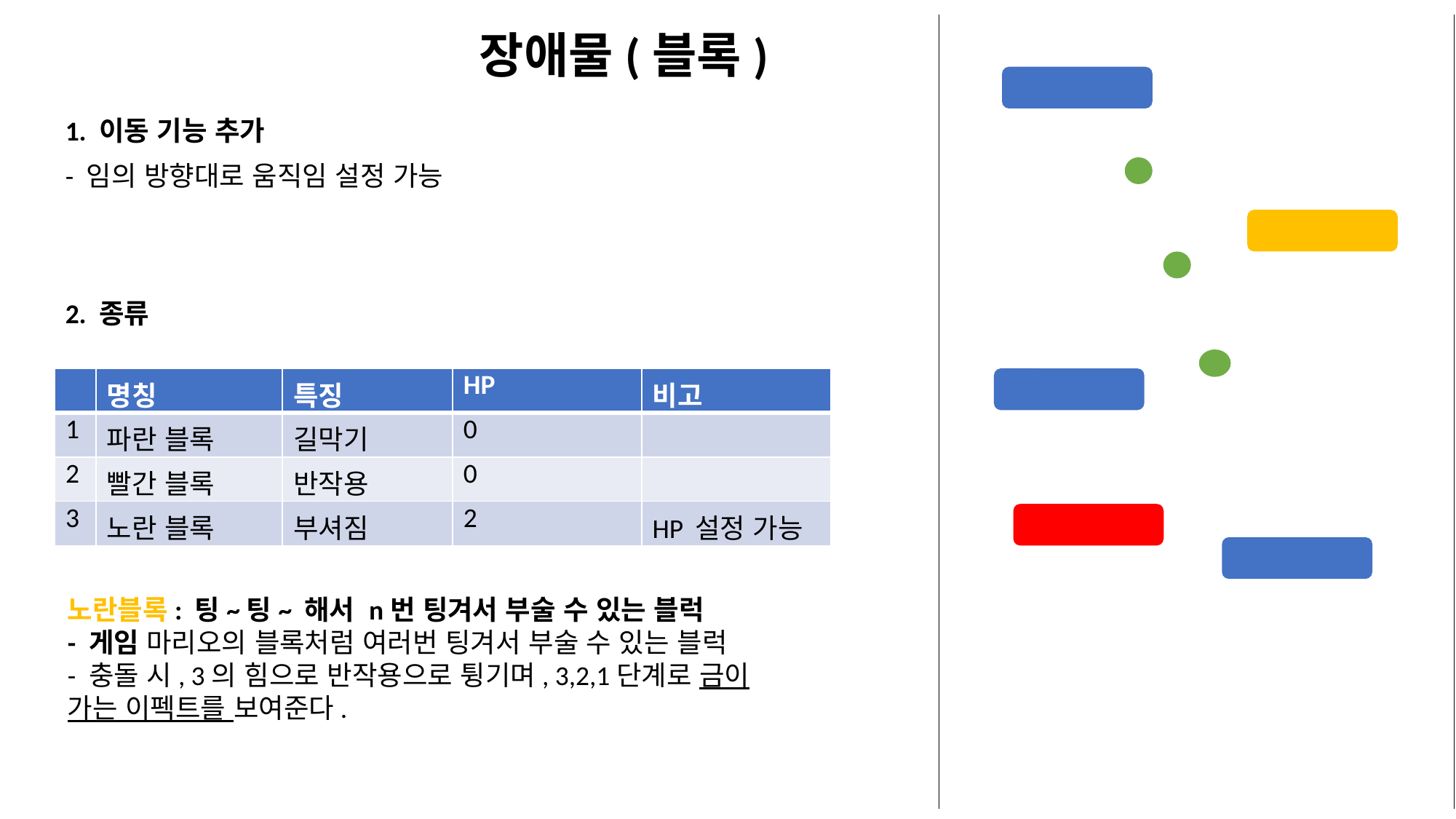

# 장애물(블록)

1. 이동 기능 추가

- 임의 방향대로 움직임 설정 가능

2. 종류

|  | 명칭 | 특징 | HP | 비고 |
| --- | --- | --- | --- | --- |
| 1 | 파란 블록 | 길막기 | 0 |  |
| 2 | 빨간 블록 | 반작용 | 0 |  |
| 3 | 노란 블록 | 부셔짐 | 2 | HP 설정 가능 |

노란블록: 팅~팅~ 해서 n번 팅겨서 부술 수 있는 블럭
- 게임 마리오의 블록처럼 여러번 팅겨서 부술 수 있는 블럭
- 충돌 시, 3의 힘으로 반작용으로 튕기며, 3,2,1단계로 금이 가는 이펙트를 보여준다.